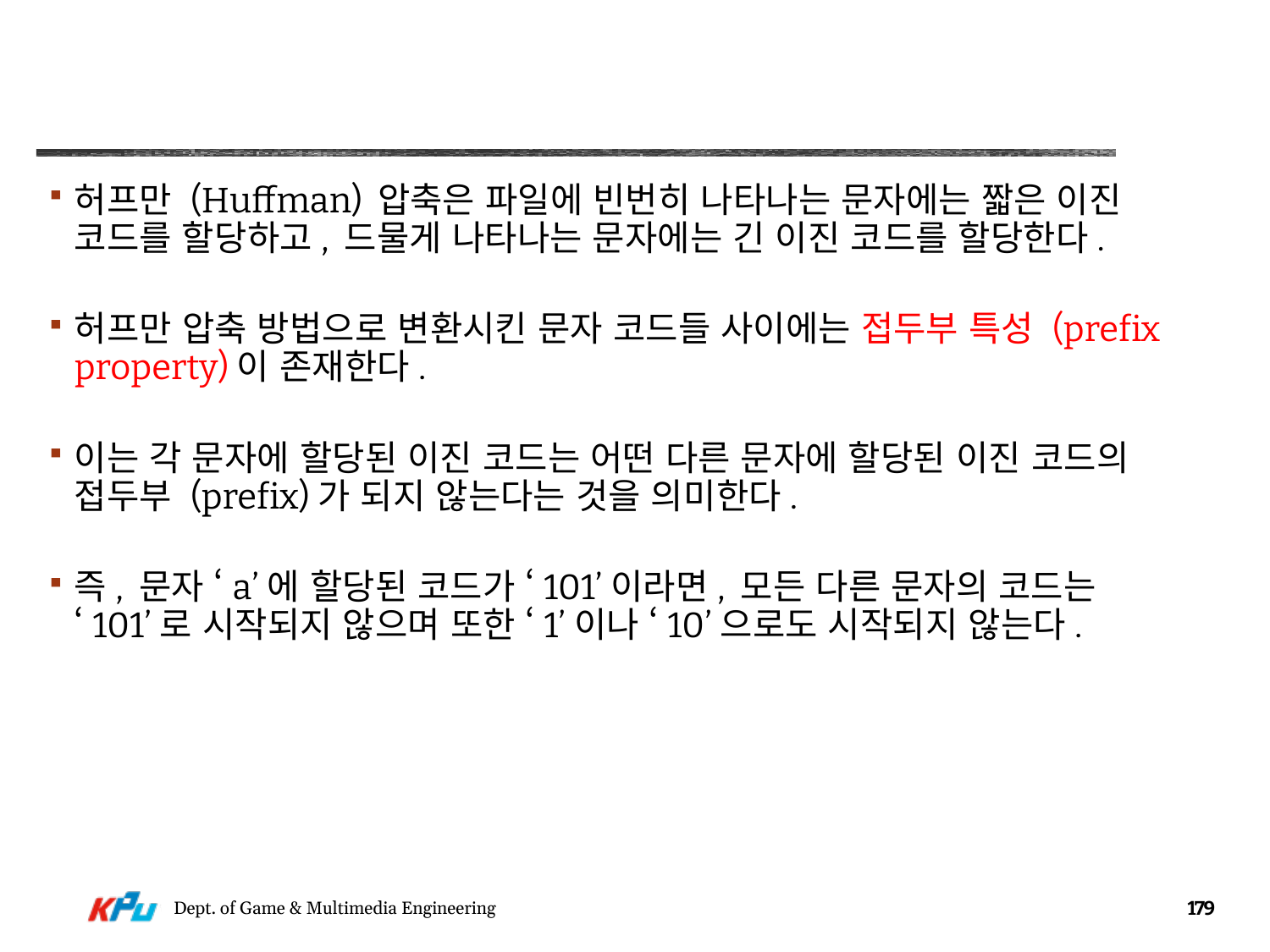

#
허프만 (Huffman) 압축은 파일에 빈번히 나타나는 문자에는 짧은 이진 코드를 할당하고, 드물게 나타나는 문자에는 긴 이진 코드를 할당한다.
허프만 압축 방법으로 변환시킨 문자 코드들 사이에는 접두부 특성 (prefix property)이 존재한다.
이는 각 문자에 할당된 이진 코드는 어떤 다른 문자에 할당된 이진 코드의 접두부 (prefix)가 되지 않는다는 것을 의미한다.
즉, 문자 ‘a’에 할당된 코드가 ‘101’이라면, 모든 다른 문자의 코드는 ‘101’로 시작되지 않으며 또한 ‘1’이나 ‘10’으로도 시작되지 않는다.
Dept. of Game & Multimedia Engineering
179